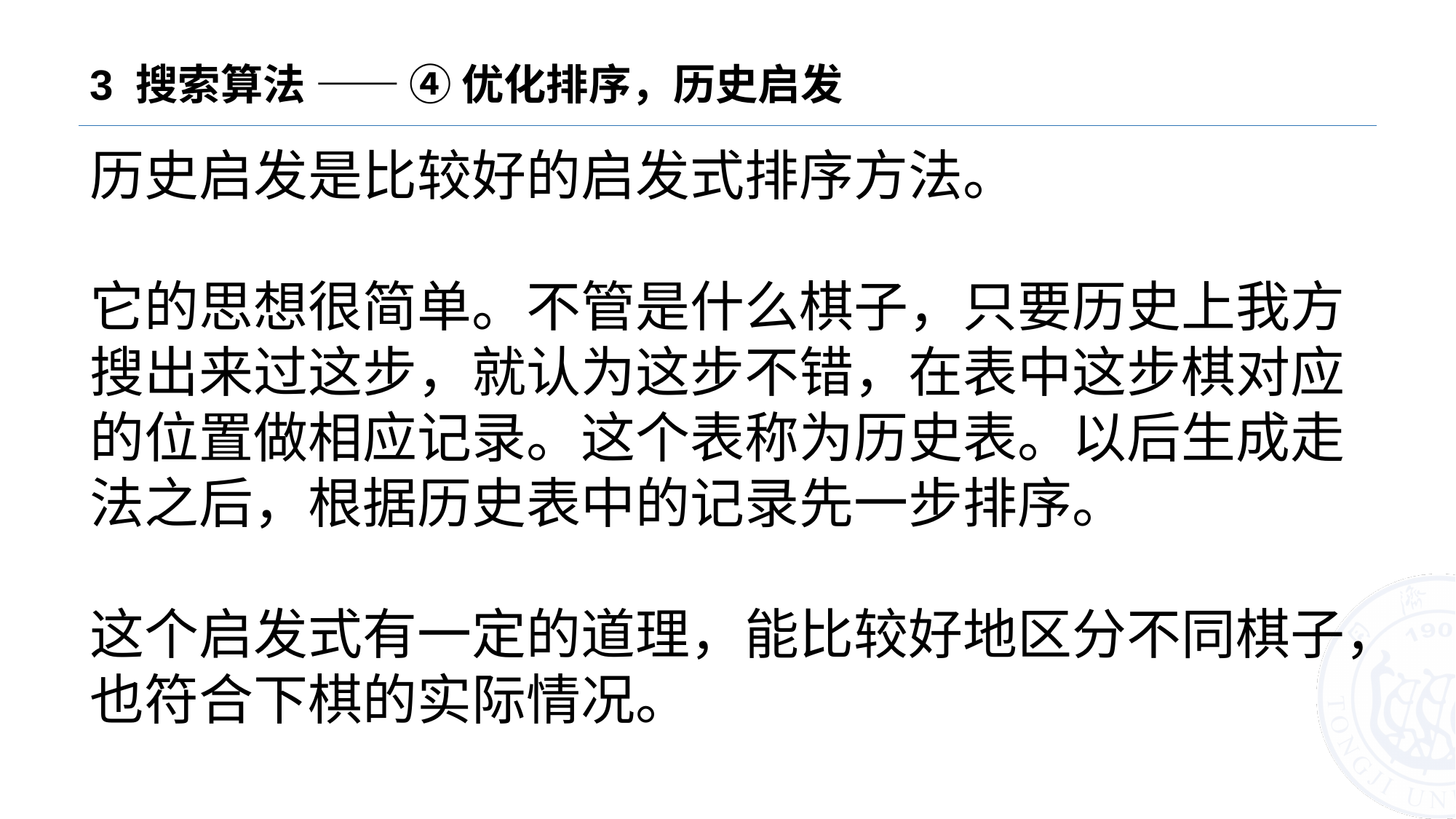

# 3 搜索算法 —— ④ 优化排序，历史启发
历史启发是比较好的启发式排序方法。

它的思想很简单。不管是什么棋子，只要历史上我方搜出来过这步，就认为这步不错，在表中这步棋对应的位置做相应记录。这个表称为历史表。以后生成走法之后，根据历史表中的记录先一步排序。

这个启发式有一定的道理，能比较好地区分不同棋子，也符合下棋的实际情况。